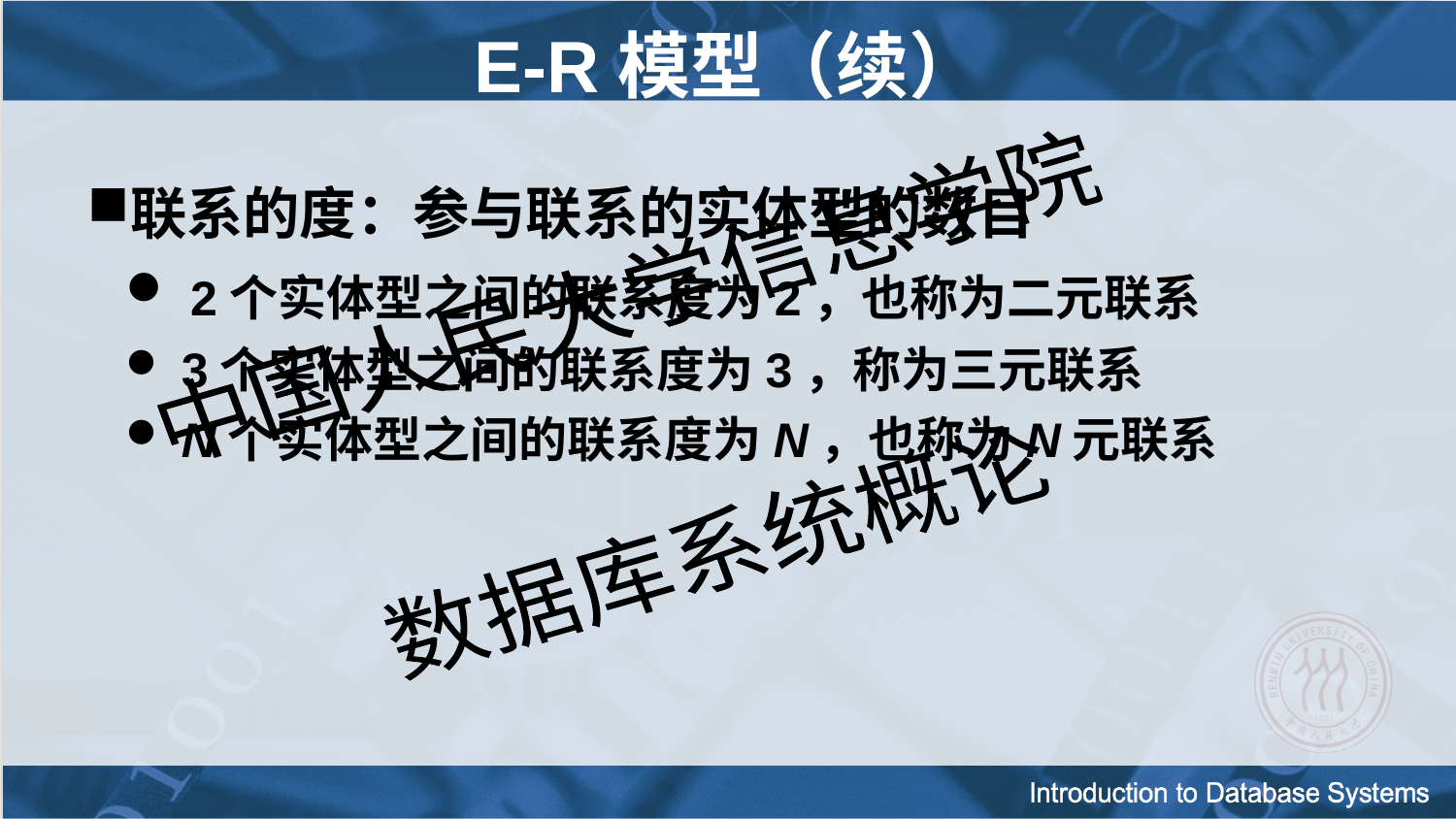

E-R模型（续）
联系的度：参与联系的实体型的数目
 2个实体型之间的联系度为2，也称为二元联系
 3个实体型之间的联系度为3，称为三元联系
 N个实体型之间的联系度为N，也称为N元联系